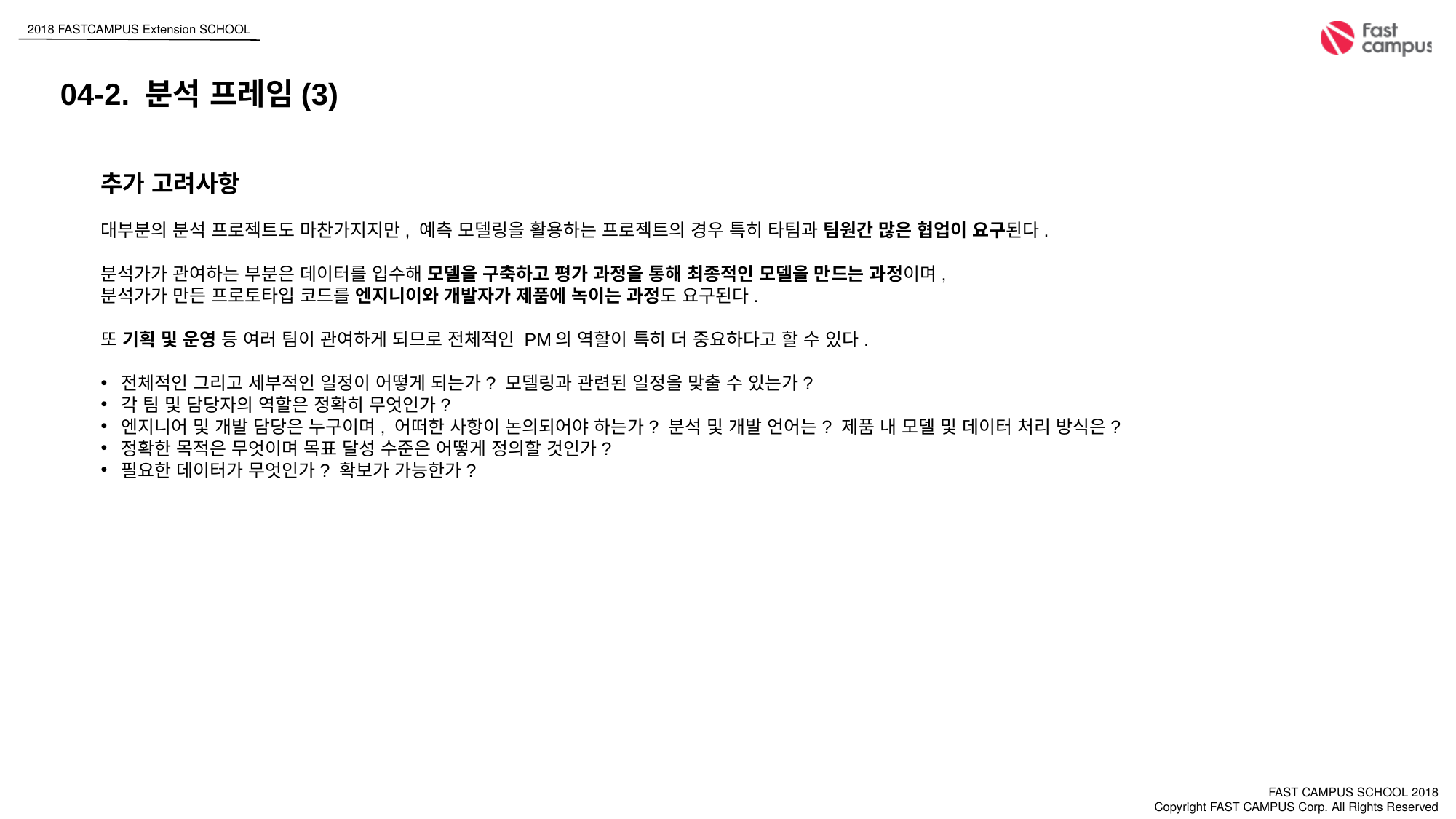

04-2. 분석 프레임(3)
추가 고려사항

대부분의 분석 프로젝트도 마찬가지지만, 예측 모델링을 활용하는 프로젝트의 경우 특히 타팀과 팀원간 많은 협업이 요구된다.

분석가가 관여하는 부분은 데이터를 입수해 모델을 구축하고 평가 과정을 통해 최종적인 모델을 만드는 과정이며,
분석가가 만든 프로토타입 코드를 엔지니이와 개발자가 제품에 녹이는 과정도 요구된다.

또 기획 및 운영 등 여러 팀이 관여하게 되므로 전체적인 PM의 역할이 특히 더 중요하다고 할 수 있다.

전체적인 그리고 세부적인 일정이 어떻게 되는가? 모델링과 관련된 일정을 맞출 수 있는가?
각 팀 및 담당자의 역할은 정확히 무엇인가?
엔지니어 및 개발 담당은 누구이며, 어떠한 사항이 논의되어야 하는가? 분석 및 개발 언어는? 제품 내 모델 및 데이터 처리 방식은?
정확한 목적은 무엇이며 목표 달성 수준은 어떻게 정의할 것인가?
필요한 데이터가 무엇인가? 확보가 가능한가?